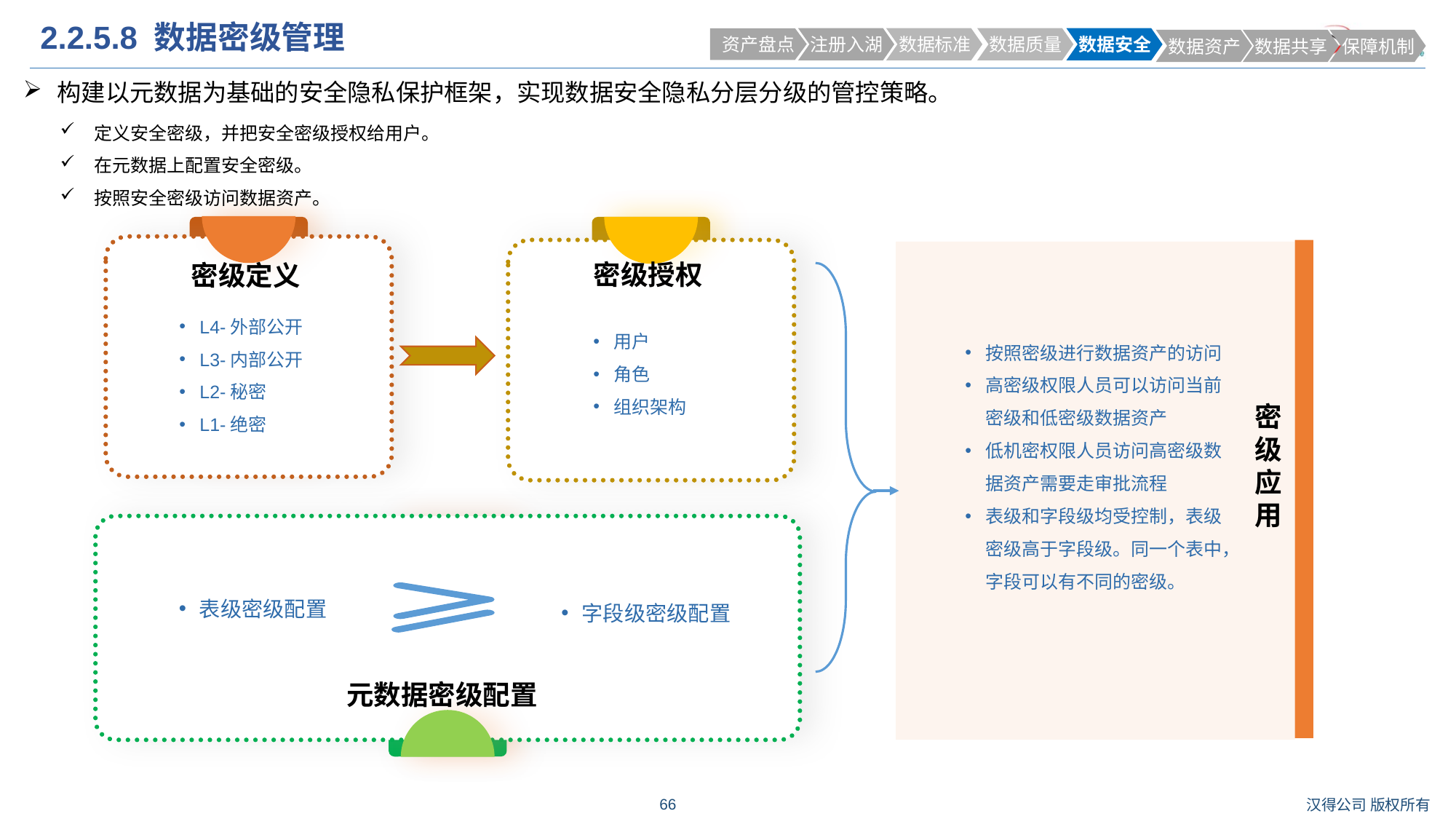

# 2.2.5.8 数据密级管理
  资产盘点
  注册入湖
  数据标准
  数据质量
  数据安全
  数据资产
  数据共享
  保障机制
构建以元数据为基础的安全隐私保护框架，实现数据安全隐私分层分级的管控策略。
定义安全密级，并把安全密级授权给用户。
在元数据上配置安全密级。
按照安全密级访问数据资产。

密级授权
密级定义

L4-外部公开
L3-内部公开
L2-秘密
L1-绝密
用户
角色
组织架构
按照密级进行数据资产的访问
高密级权限人员可以访问当前密级和低密级数据资产
低机密权限人员访问高密级数据资产需要走审批流程
表级和字段级均受控制，表级密级高于字段级。同一个表中，字段可以有不同的密级。

密
级
应
用

表级密级配置

字段级密级配置

元数据密级配置